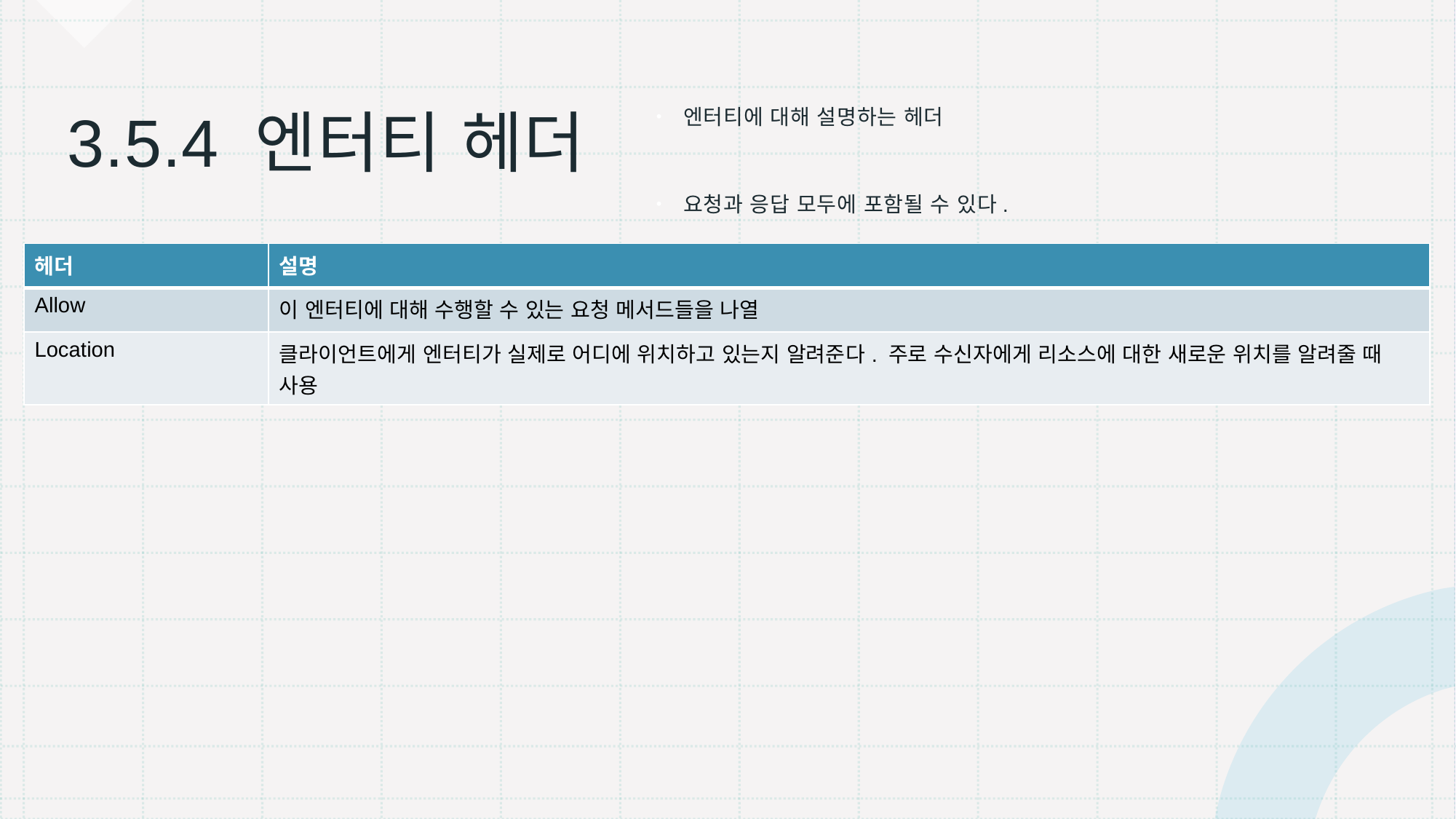

# 3.5.4 엔터티 헤더
엔터티에 대해 설명하는 헤더

요청과 응답 모두에 포함될 수 있다.

| 헤더 | 설명 |
| --- | --- |
| Allow | 이 엔터티에 대해 수행할 수 있는 요청 메서드들을 나열 |
| Location | 클라이언트에게 엔터티가 실제로 어디에 위치하고 있는지 알려준다. 주로 수신자에게 리소스에 대한 새로운 위치를 알려줄 때 사용 |